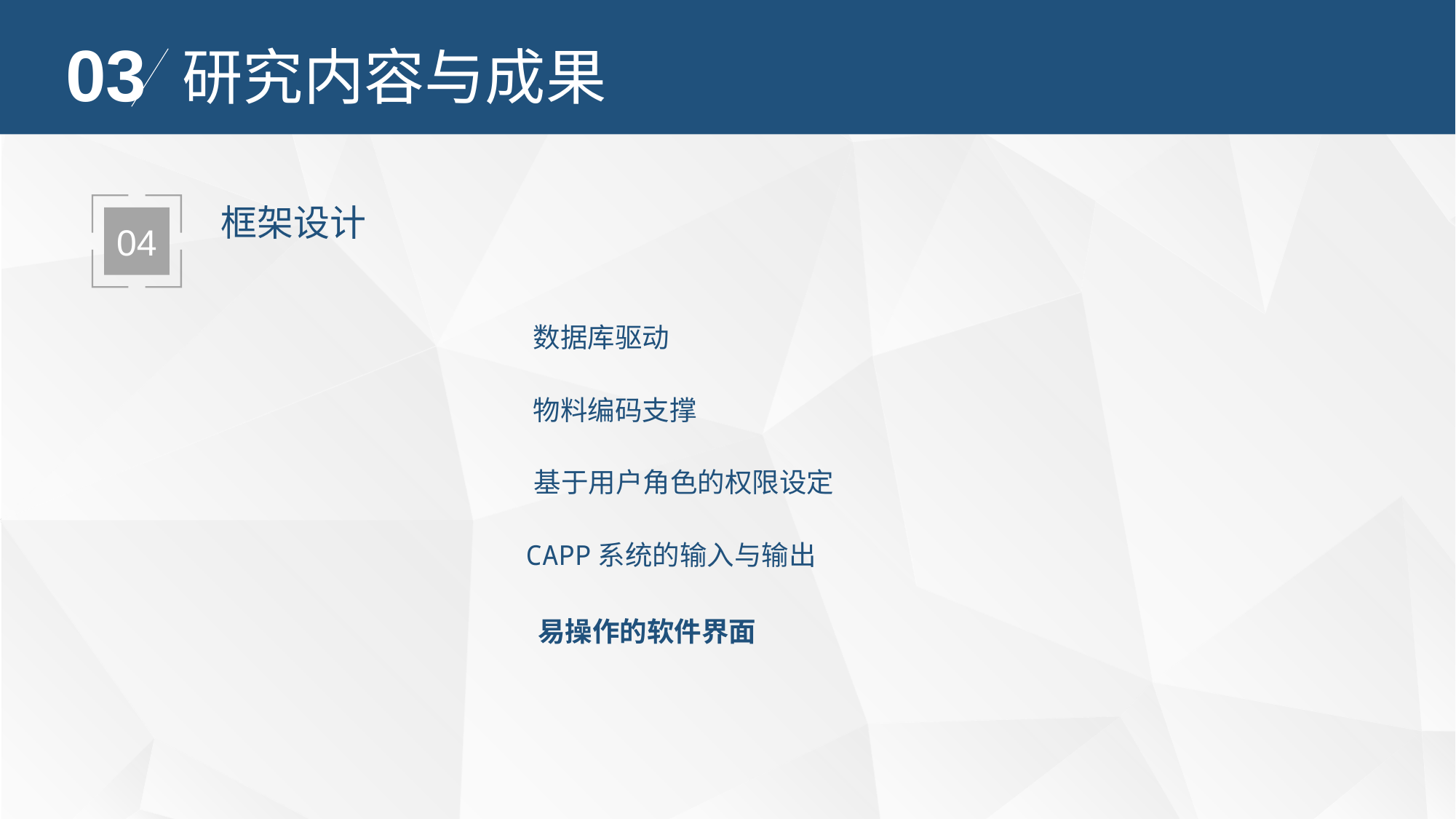

03
研究内容与成果

框架设计
04
数据库驱动
物料编码支撑
基于用户角色的权限设定
CAPP系统的输入与输出
易操作的软件界面